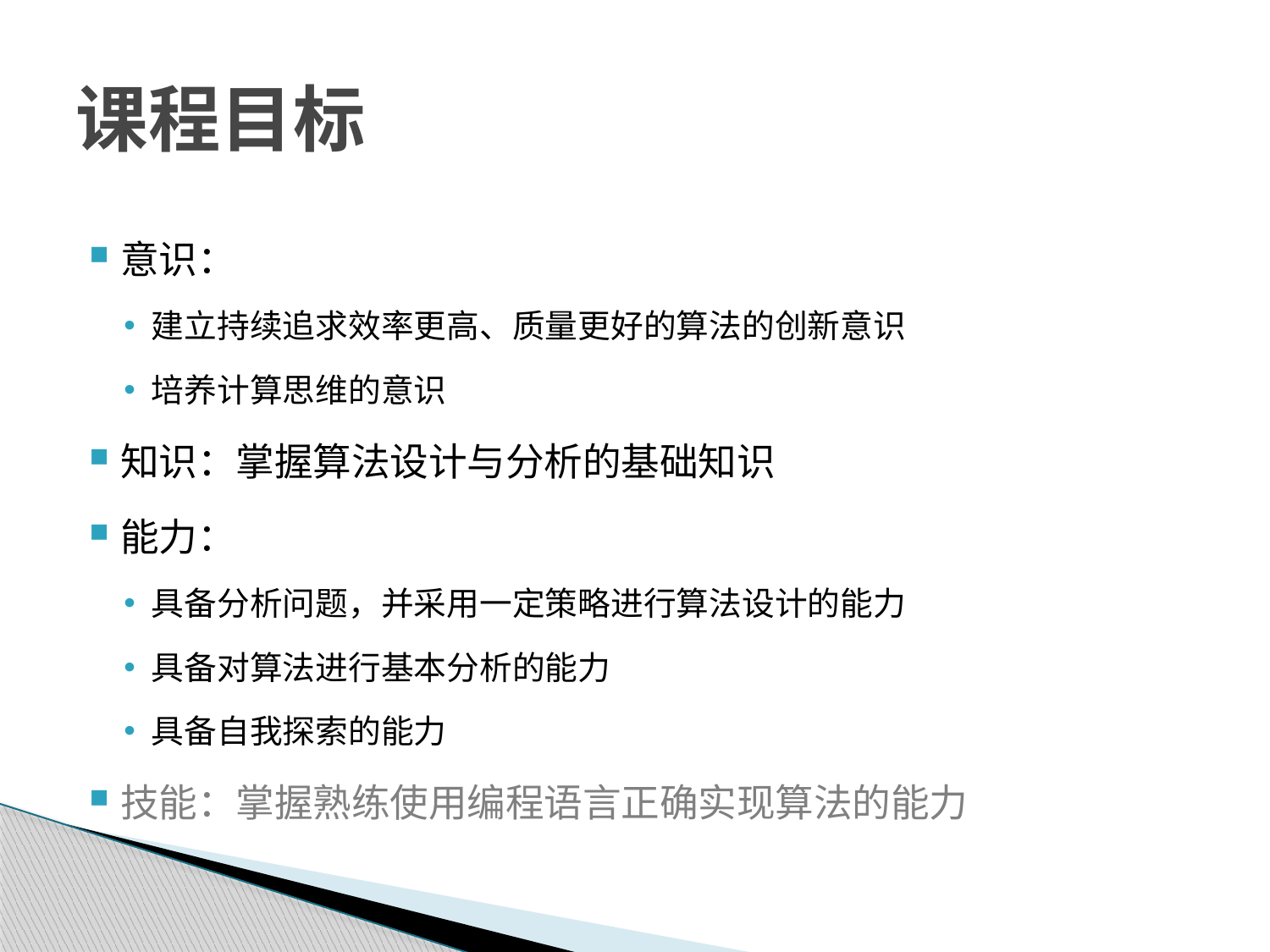

# 课程目标
意识：
建立持续追求效率更高、质量更好的算法的创新意识
培养计算思维的意识
知识：掌握算法设计与分析的基础知识
能力：
具备分析问题，并采用一定策略进行算法设计的能力
具备对算法进行基本分析的能力
具备自我探索的能力
技能：掌握熟练使用编程语言正确实现算法的能力